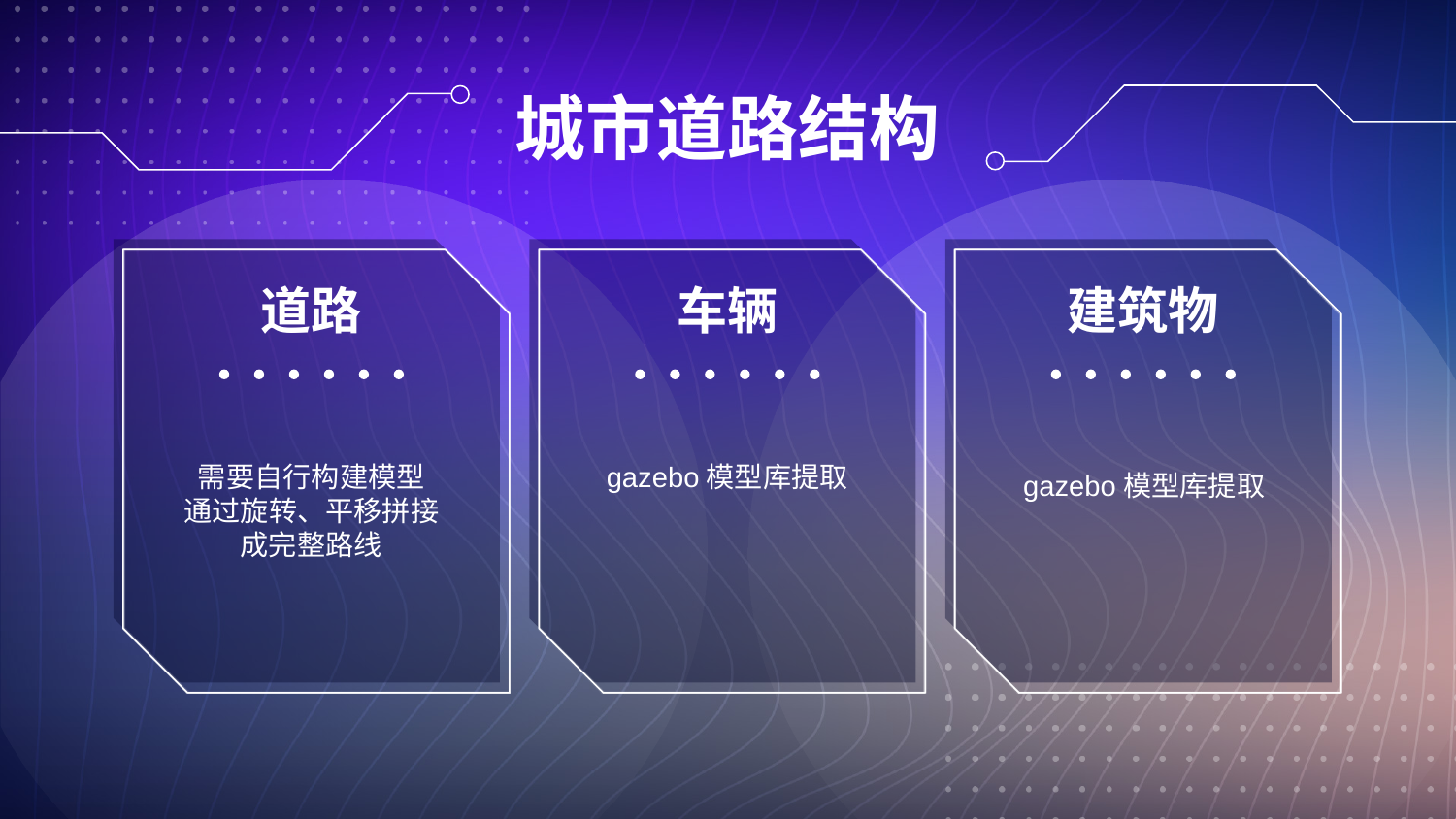

城市道路结构

道路
车辆
建筑物

需要自行构建模型
通过旋转、平移拼接成完整路线

gazebo模型库提取

gazebo模型库提取